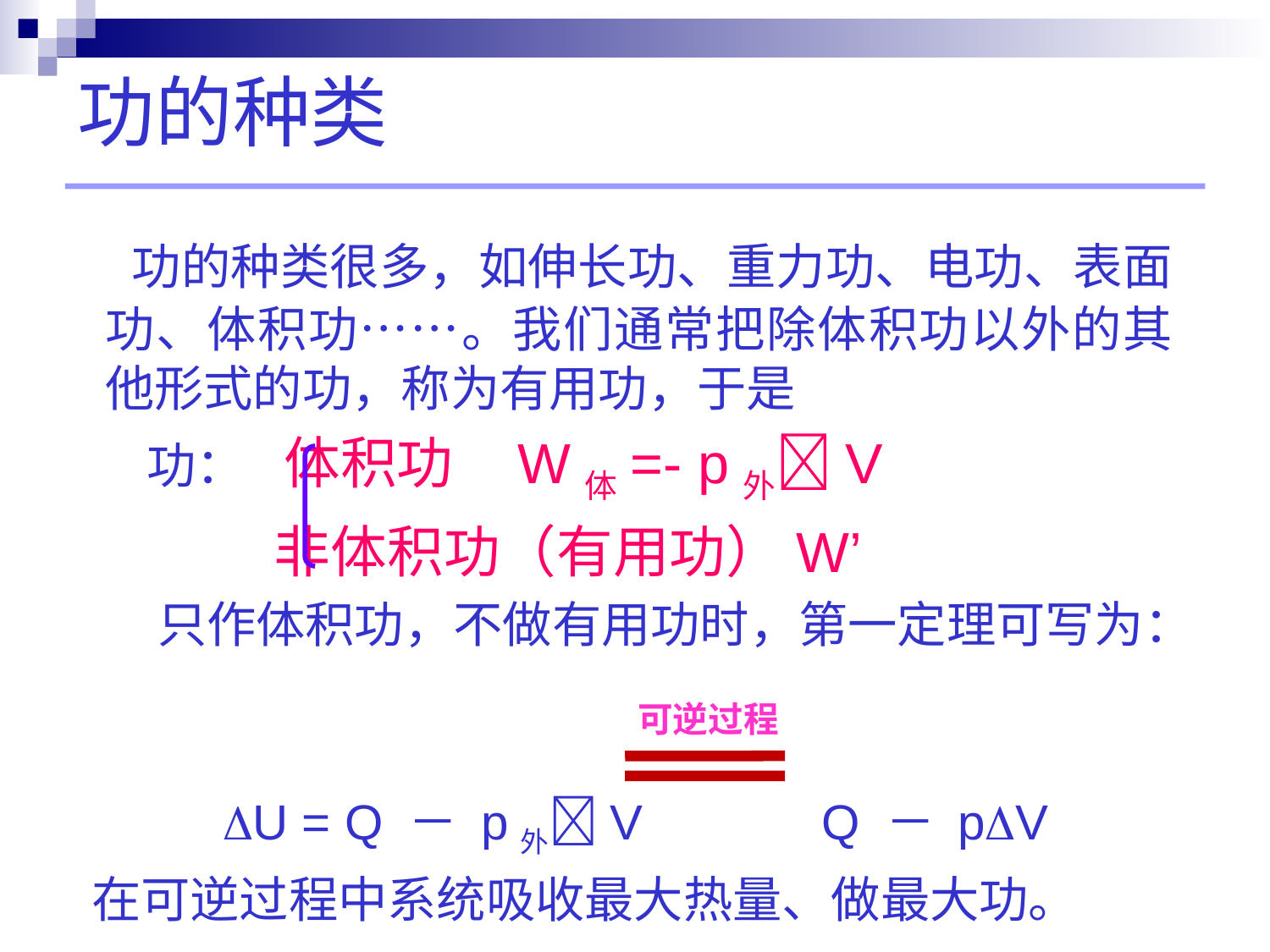

# 功的种类

    功的种类很多，如伸长功、重力功、电功、表面功、体积功……。我们通常把除体积功以外的其他形式的功，称为有用功，于是
       功：   体积功    W体=- p外ΔV
                非体积功（有用功）W’
        只作体积功，不做有用功时，第一定理可写为：

            ΔU = Q － p外ΔV             Q － pΔV
  在可逆过程中系统吸收最大热量、做最大功。

可逆过程